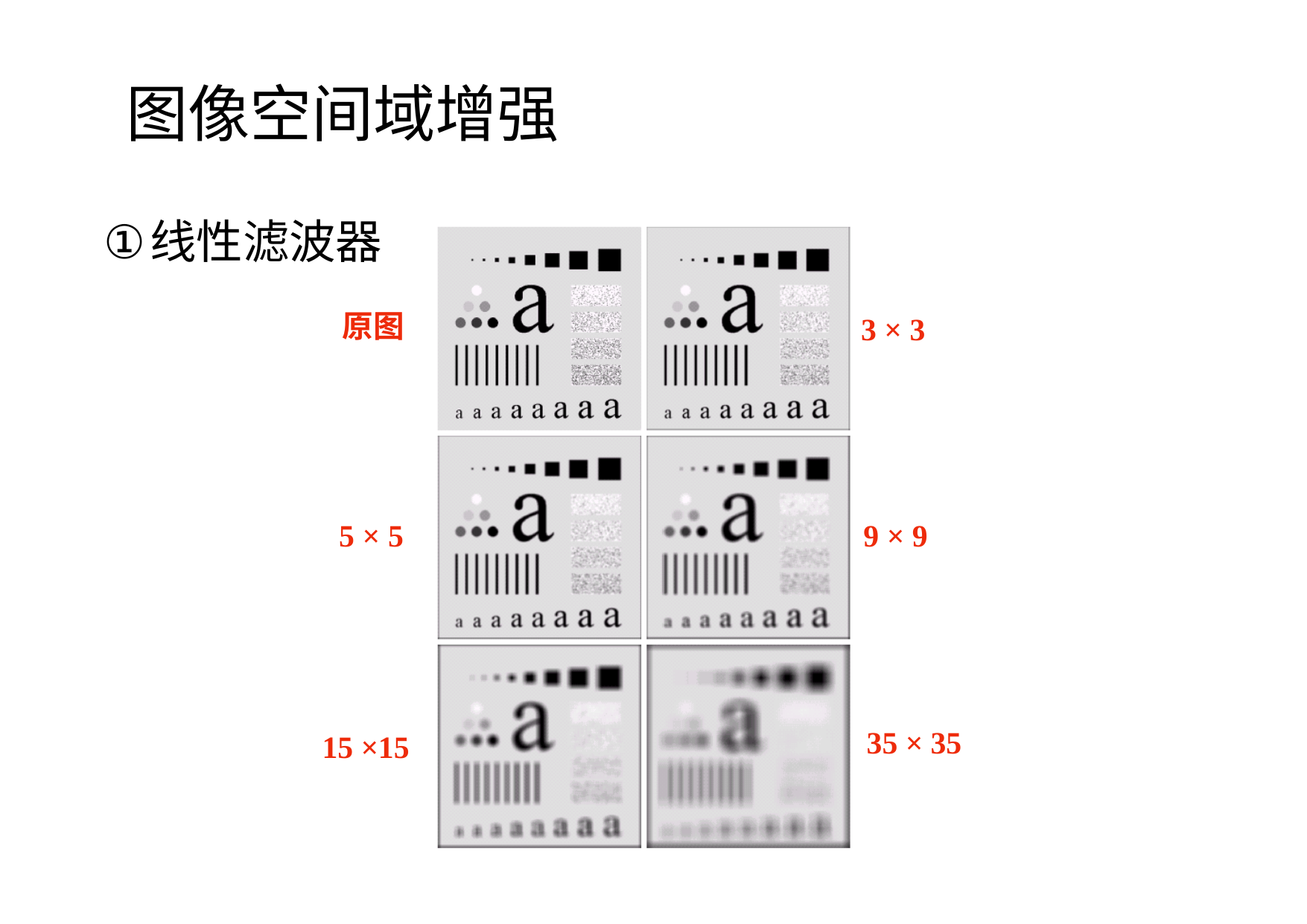

图像空间域增强
线性滤波器

原图
3 × 3
5 × 5
9 × 9
35 × 35
15 ×15